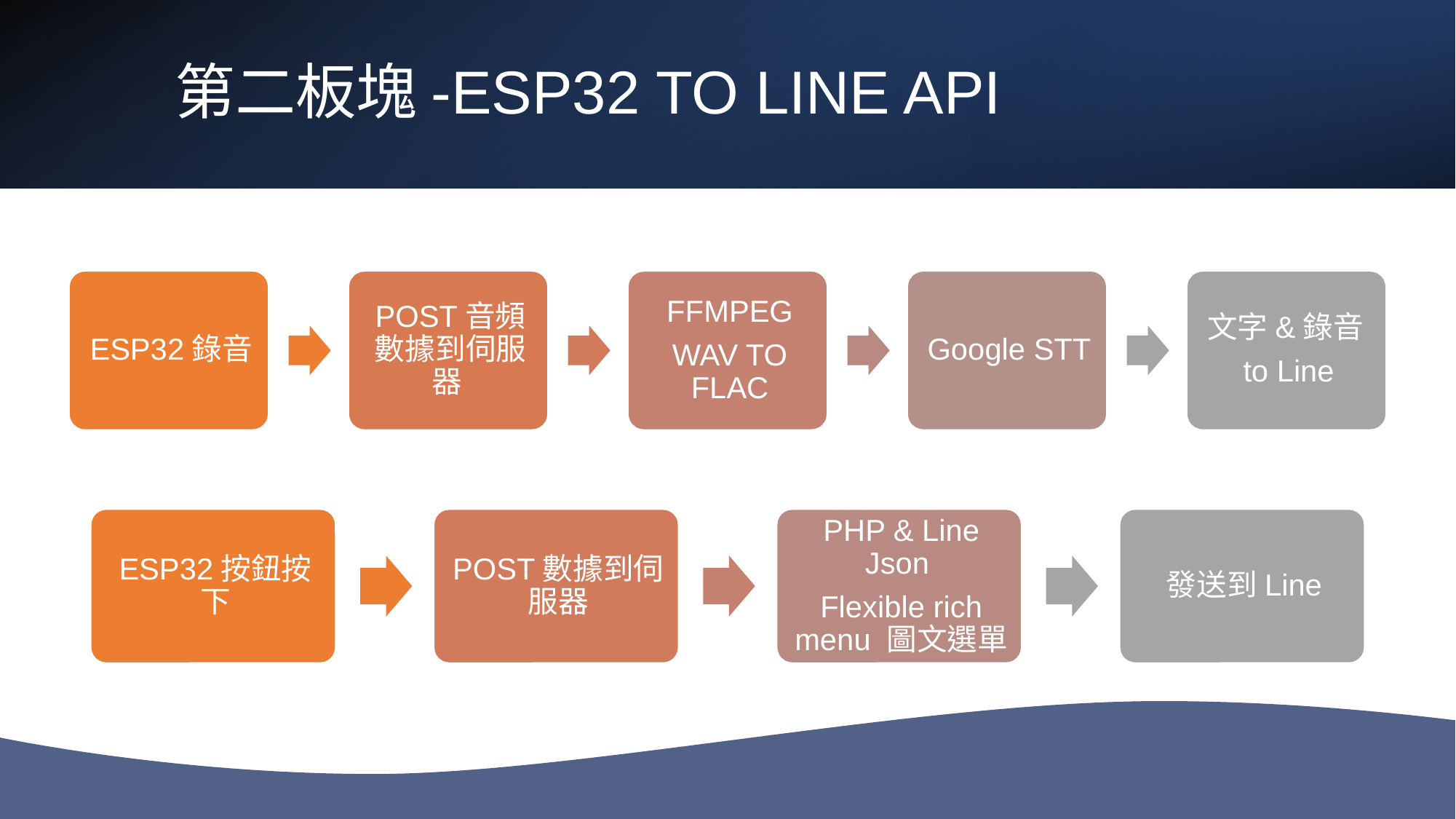

# 第二板塊-ESP32 TO LINE API
ESP32錄音

POST音頻數據到伺服器

FFMPEG
WAV TO FLAC

Google STT

文字&錄音
to Line
ESP32按鈕按下

POST數據到伺服器

PHP & Line Json
Flexible rich menu 圖文選單

發送到Line